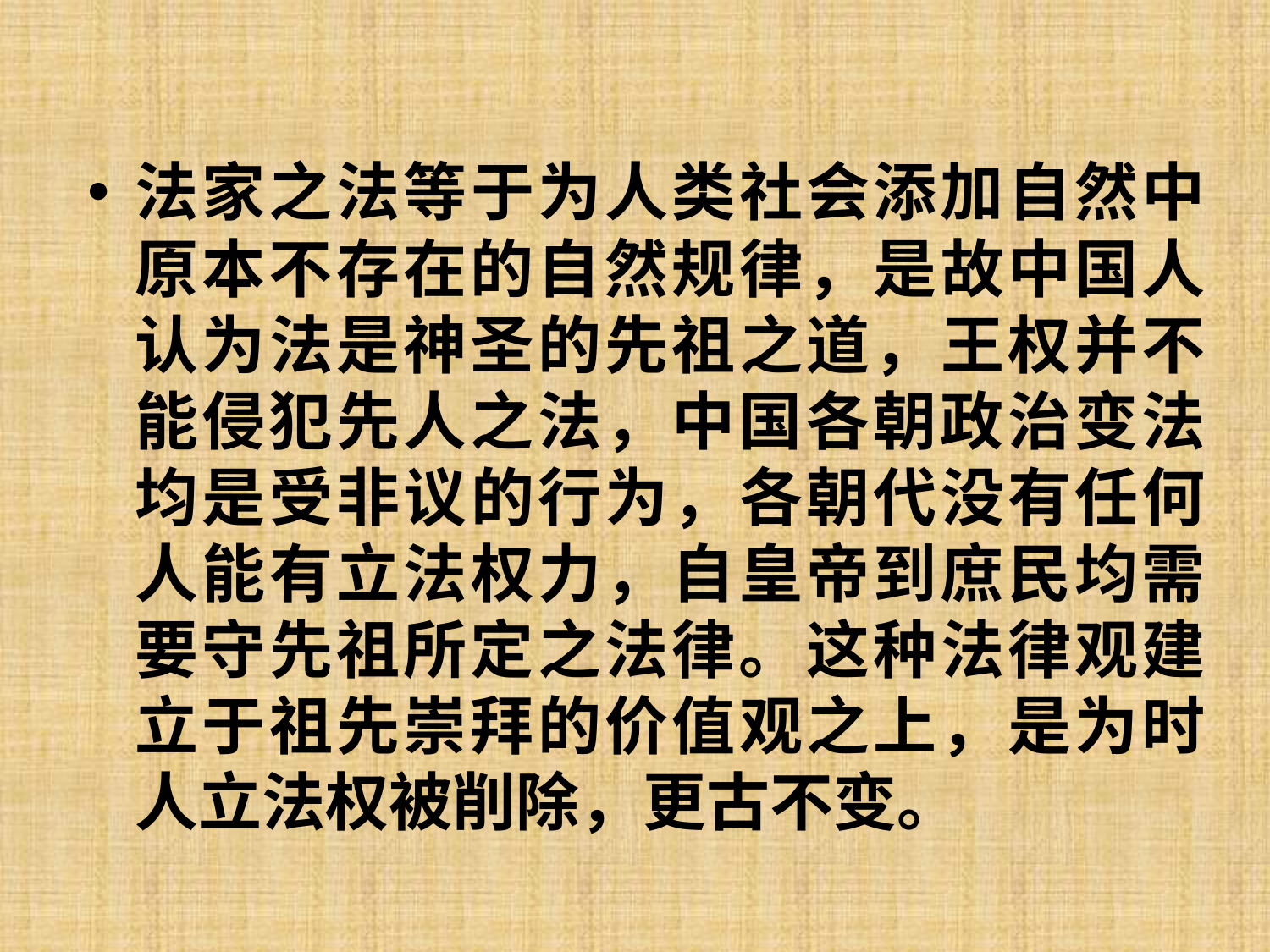

法家之法等于为人类社会添加自然中原本不存在的自然规律，是故中国人认为法是神圣的先祖之道，王权并不能侵犯先人之法，中国各朝政治变法均是受非议的行为，各朝代没有任何人能有立法权力，自皇帝到庶民均需要守先祖所定之法律。这种法律观建立于祖先崇拜的价值观之上，是为时人立法权被削除，更古不变。